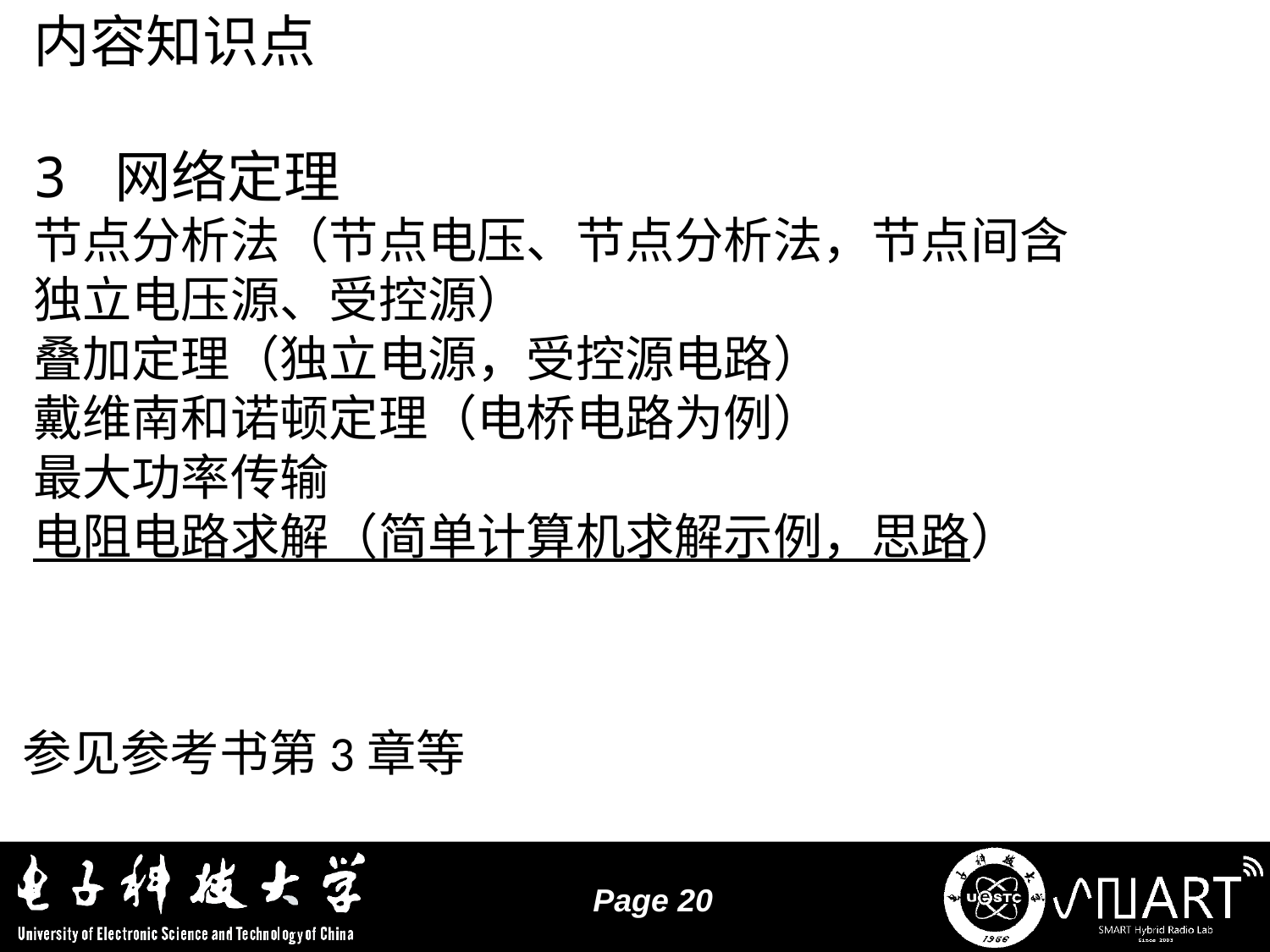

内容知识点

3 网络定理
节点分析法（节点电压、节点分析法，节点间含
独立电压源、受控源）
叠加定理（独立电源，受控源电路）
戴维南和诺顿定理（电桥电路为例）
最大功率传输
电阻电路求解（简单计算机求解示例，思路）
参见参考书第3章等